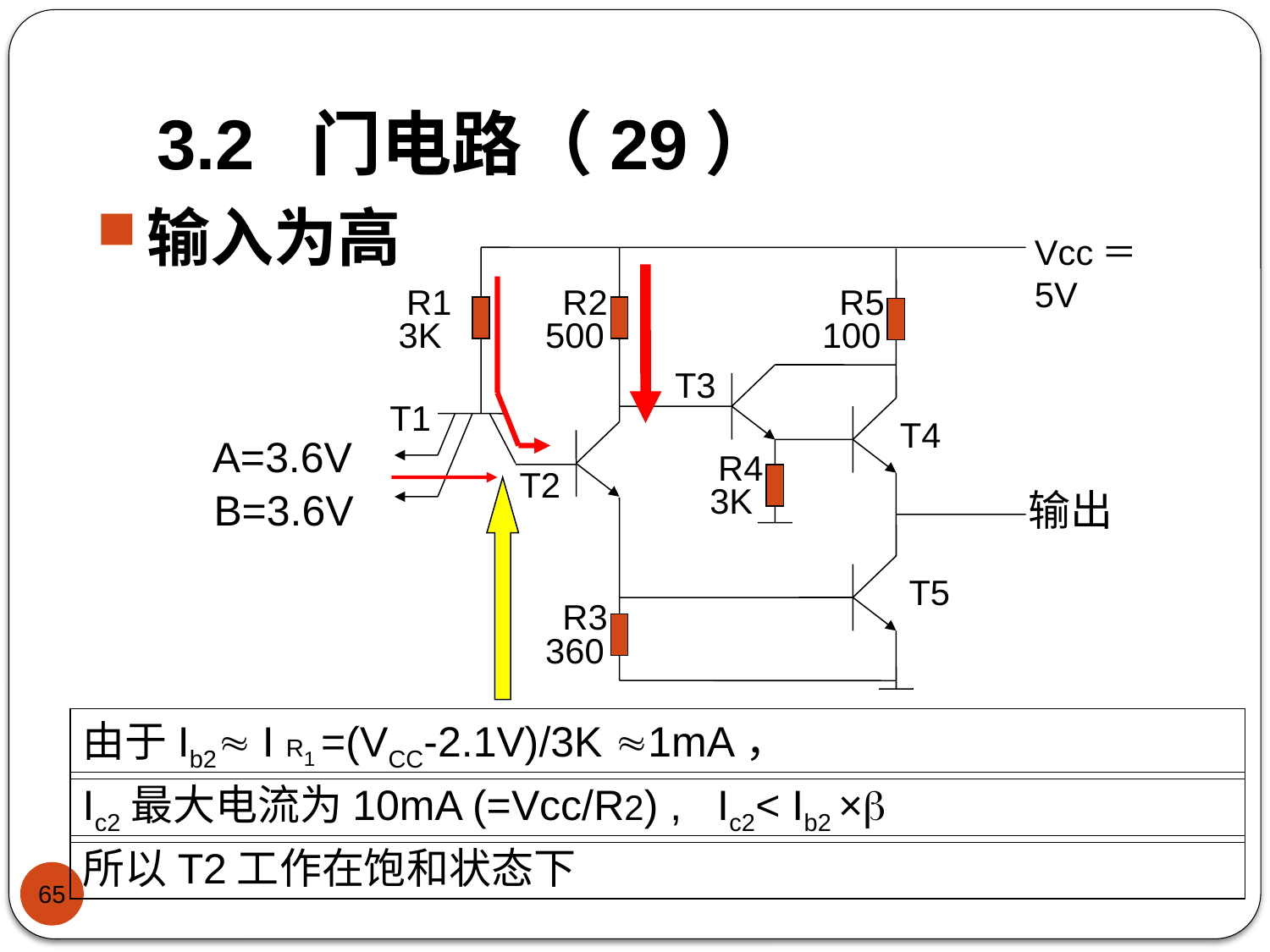

# 3.2  门电路（29）
输入为高
Vcc＝5V

R1
3K
R2
500
R5
100
T3
T1
T4
R4
3K
T2
T5
R3
360

A=3.6V
B=3.6V

输出
由于Ib2≈ I R1 =(VCC-2.1V)/3K ≈1mA，
Ic2最大电流为10mA (=Vcc/R2) ,   Ic2< Ib2 ×β
所以T2工作在饱和状态下
65